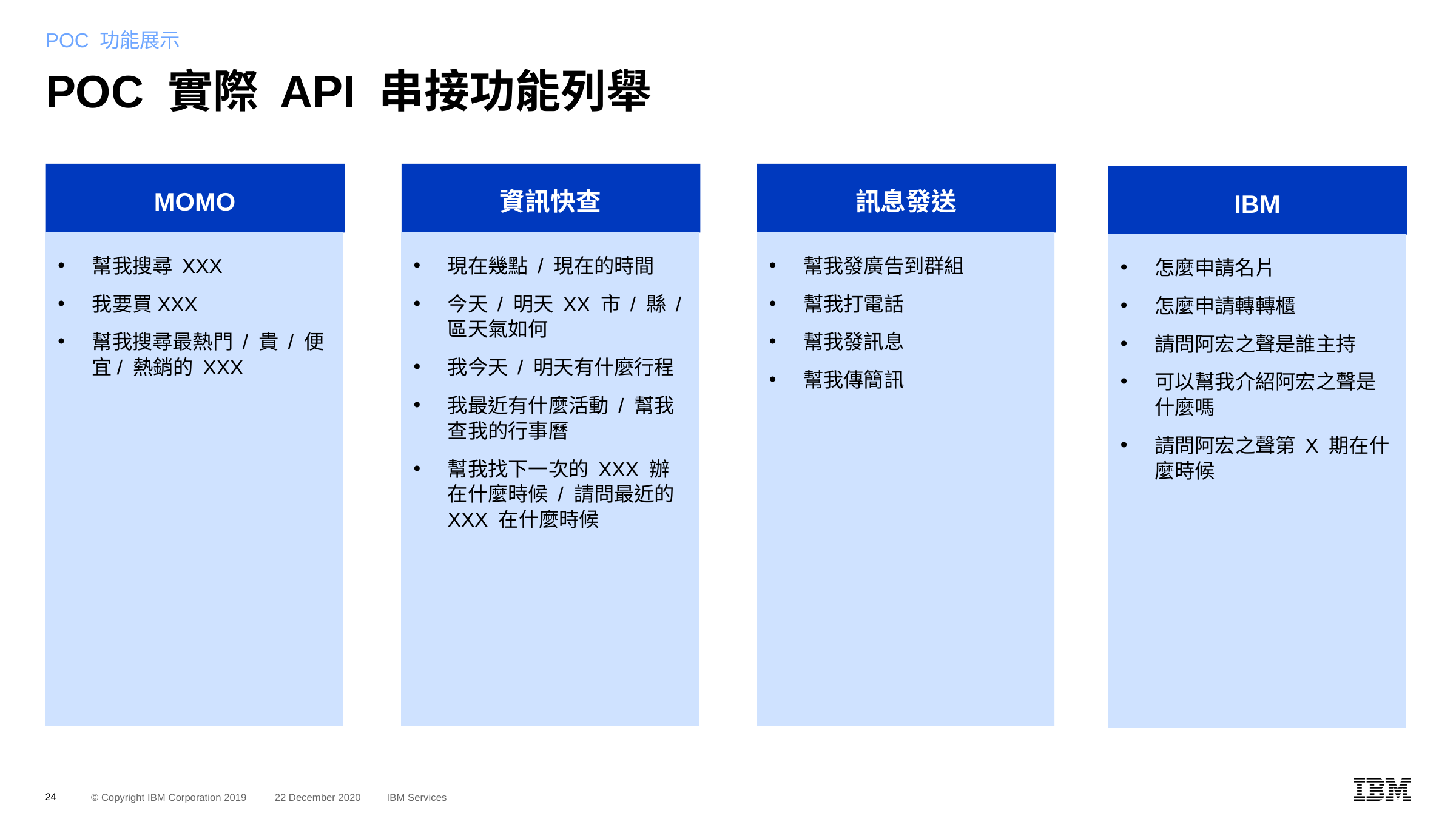

POC 功能展示
# POC 實際 API 串接功能列舉

MOMO

幫我搜尋 XXX
我要買XXX
幫我搜尋最熱門 / 貴 / 便宜/ 熱銷的 XXX

資訊快查

現在幾點 / 現在的時間
今天 / 明天 XX 市 / 縣 / 區天氣如何
我今天 / 明天有什麼行程
我最近有什麼活動 / 幫我查我的行事曆
幫我找下一次的 XXX 辦在什麼時候 / 請問最近的 XXX 在什麼時候

訊息發送

幫我發廣告到群組
幫我打電話
幫我發訊息
幫我傳簡訊

IBM

怎麼申請名片
怎麼申請轉轉櫃
請問阿宏之聲是誰主持
可以幫我介紹阿宏之聲是什麼嗎
請問阿宏之聲第 X 期在什麼時候